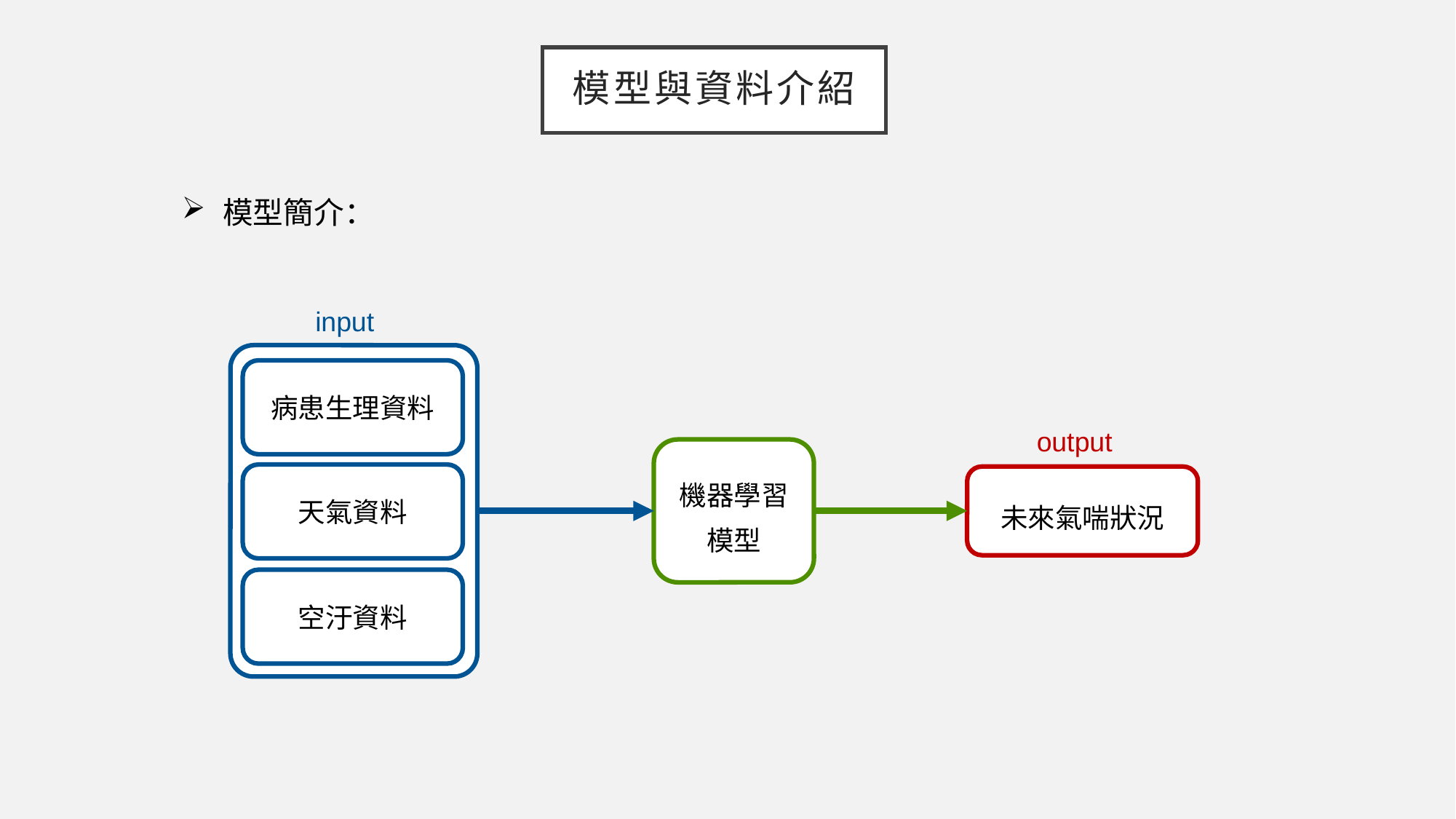

# 模型與資料介紹
模型簡介：
input

病患生理資料
output
機器學習模型
天氣資料
未來氣喘狀況
空汙資料